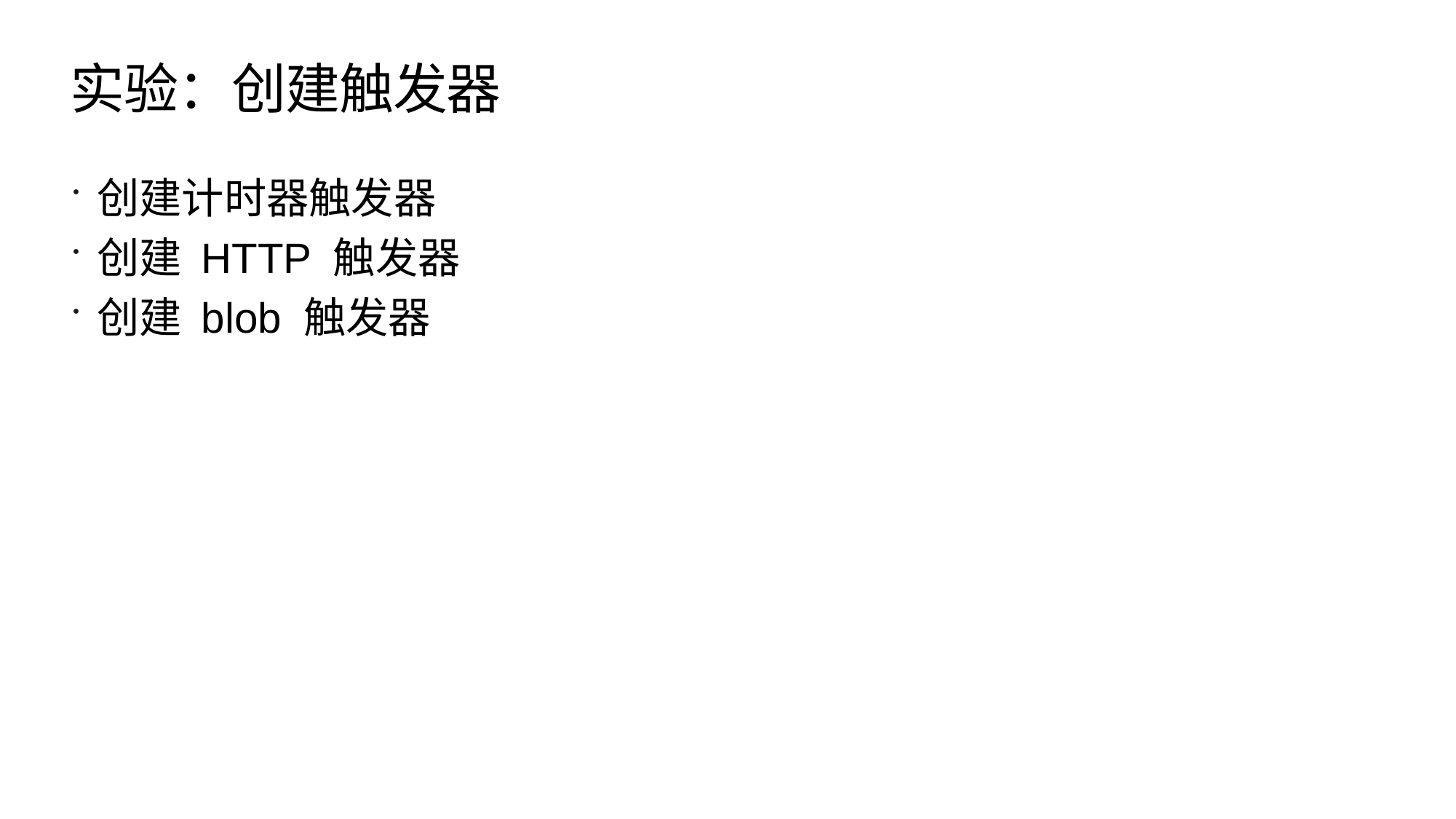

# 实验：创建触发器
创建计时器触发器
创建 HTTP 触发器
创建 blob 触发器